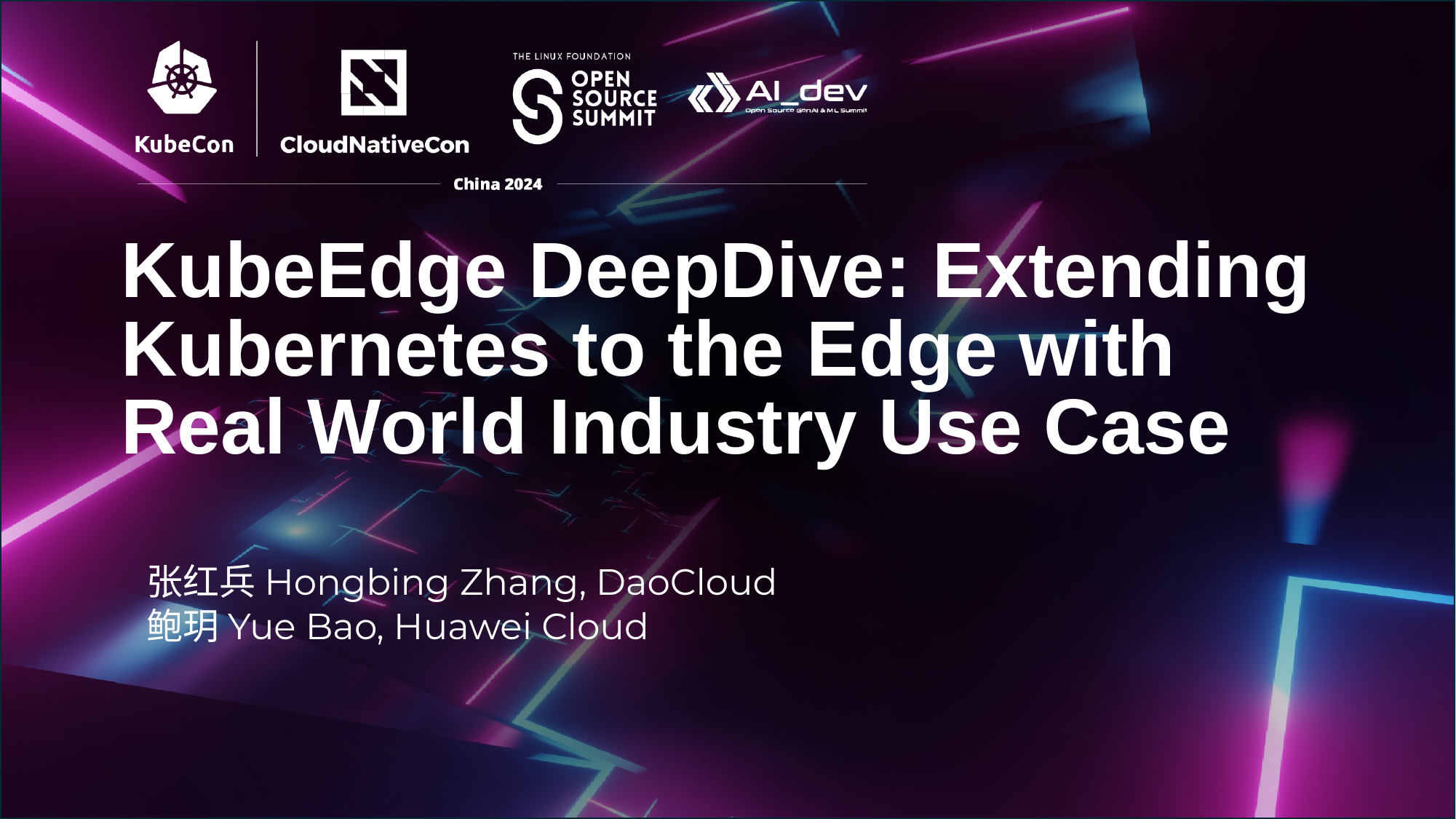

# KubeEdge DeepDive: Extending Kubernetes to the Edge with Real World Industry Use Case
张红兵Hongbing Zhang, DaoCloud
鲍玥Yue Bao, Huawei Cloud